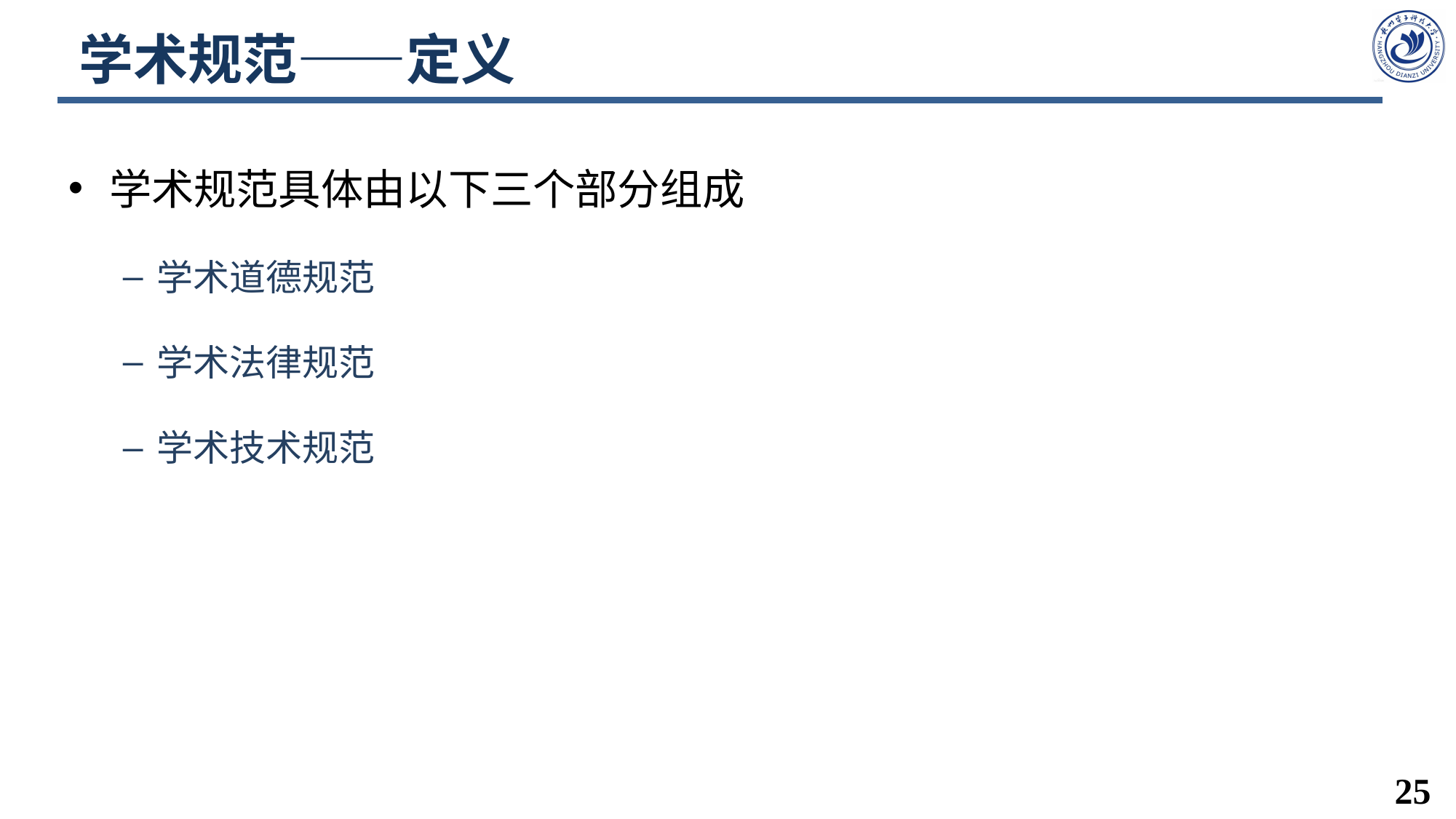

# 学术规范——定义
学术规范具体由以下三个部分组成
学术道德规范
学术法律规范
学术技术规范

25